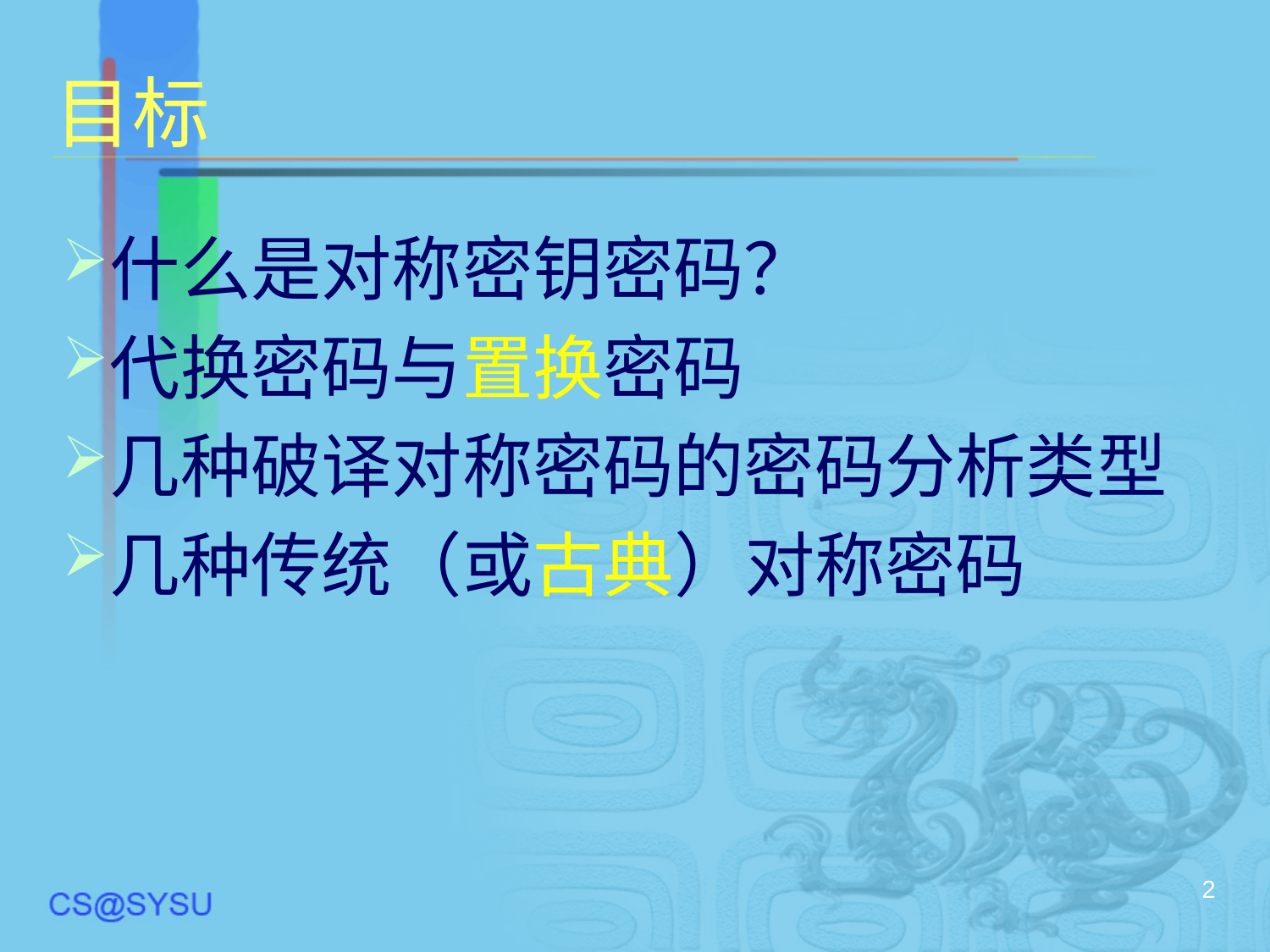

# 目标
什么是对称密钥密码？
代换密码与置换密码
几种破译对称密码的密码分析类型
几种传统（或古典）对称密码

2